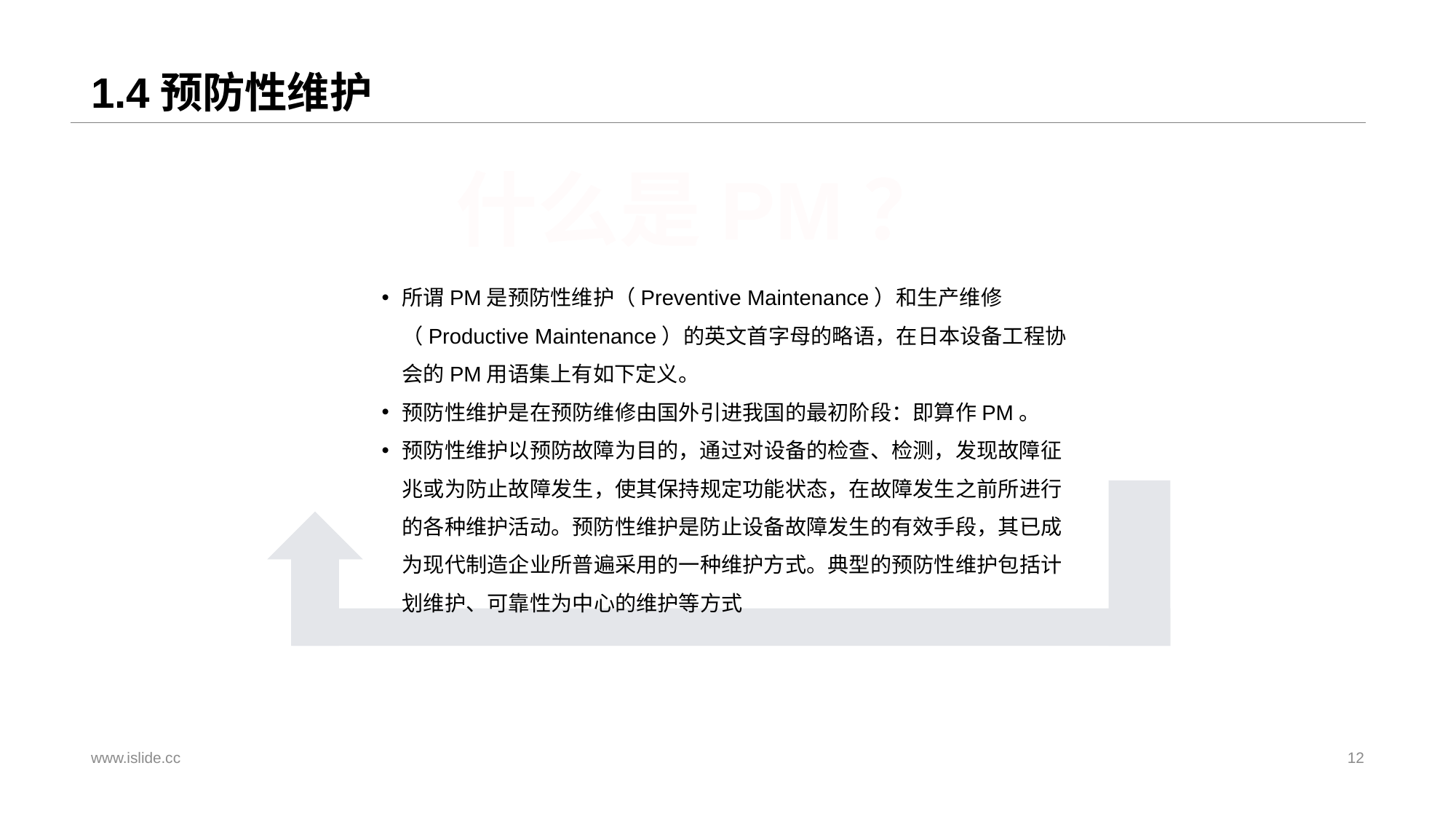

# 1.4预防性维护
什么是PM？
所谓PM是预防性维护（Preventive Maintenance）和生产维修（Productive Maintenance）的英文首字母的略语，在日本设备工程协会的PM用语集上有如下定义。
预防性维护是在预防维修由国外引进我国的最初阶段：即算作PM。
预防性维护以预防故障为目的，通过对设备的检查、检测，发现故障征兆或为防止故障发生，使其保持规定功能状态，在故障发生之前所进行的各种维护活动。预防性维护是防止设备故障发生的有效手段，其已成为现代制造企业所普遍采用的一种维护方式。典型的预防性维护包括计划维护、可靠性为中心的维护等方式

www.islide.cc
12